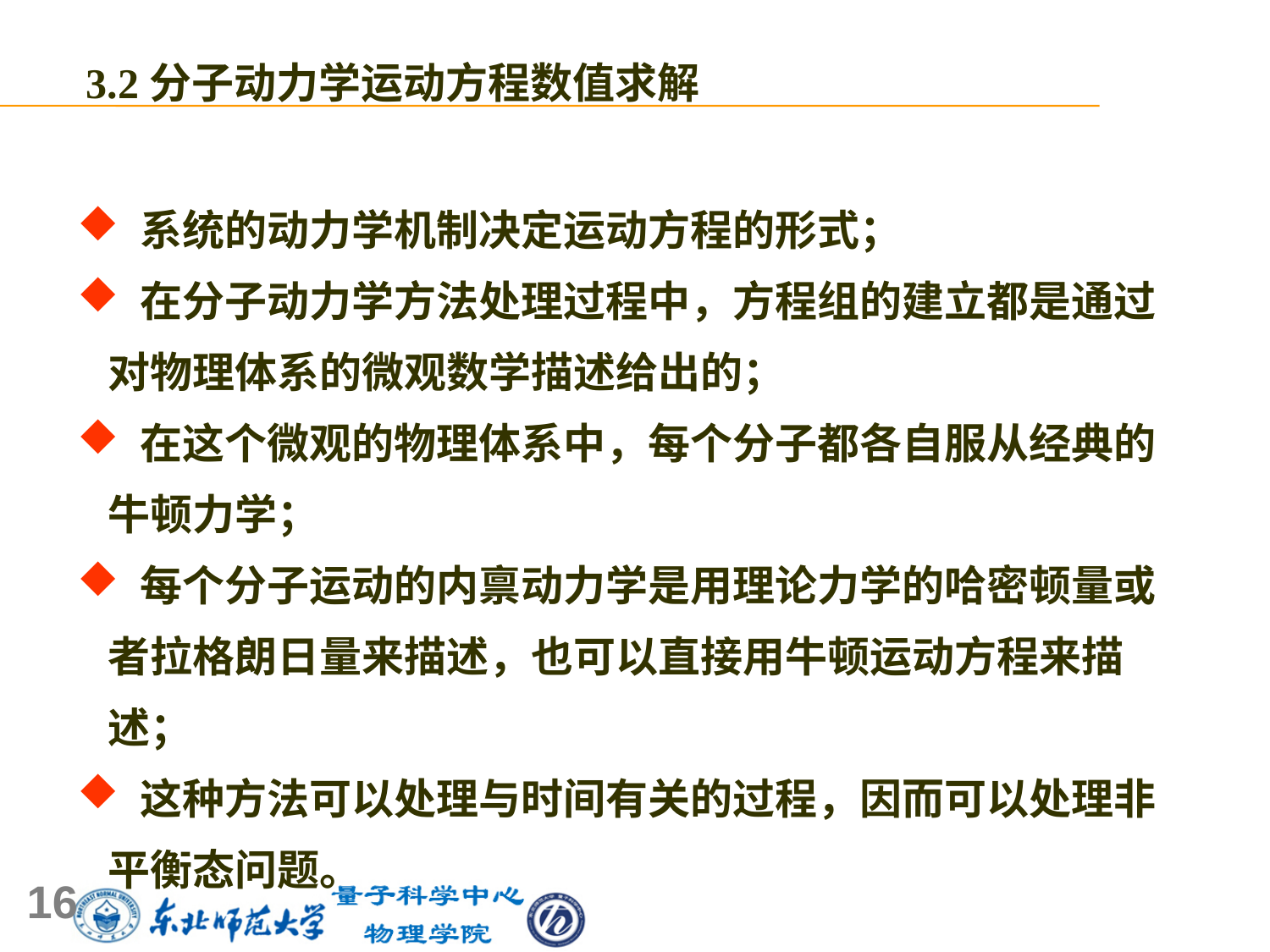

3.2分子动力学运动方程数值求解

 系统的动力学机制决定运动方程的形式；
 在分子动力学方法处理过程中，方程组的建立都是通过对物理体系的微观数学描述给出的；
 在这个微观的物理体系中，每个分子都各自服从经典的牛顿力学；
 每个分子运动的内禀动力学是用理论力学的哈密顿量或者拉格朗日量来描述，也可以直接用牛顿运动方程来描述；
 这种方法可以处理与时间有关的过程，因而可以处理非平衡态问题。
16